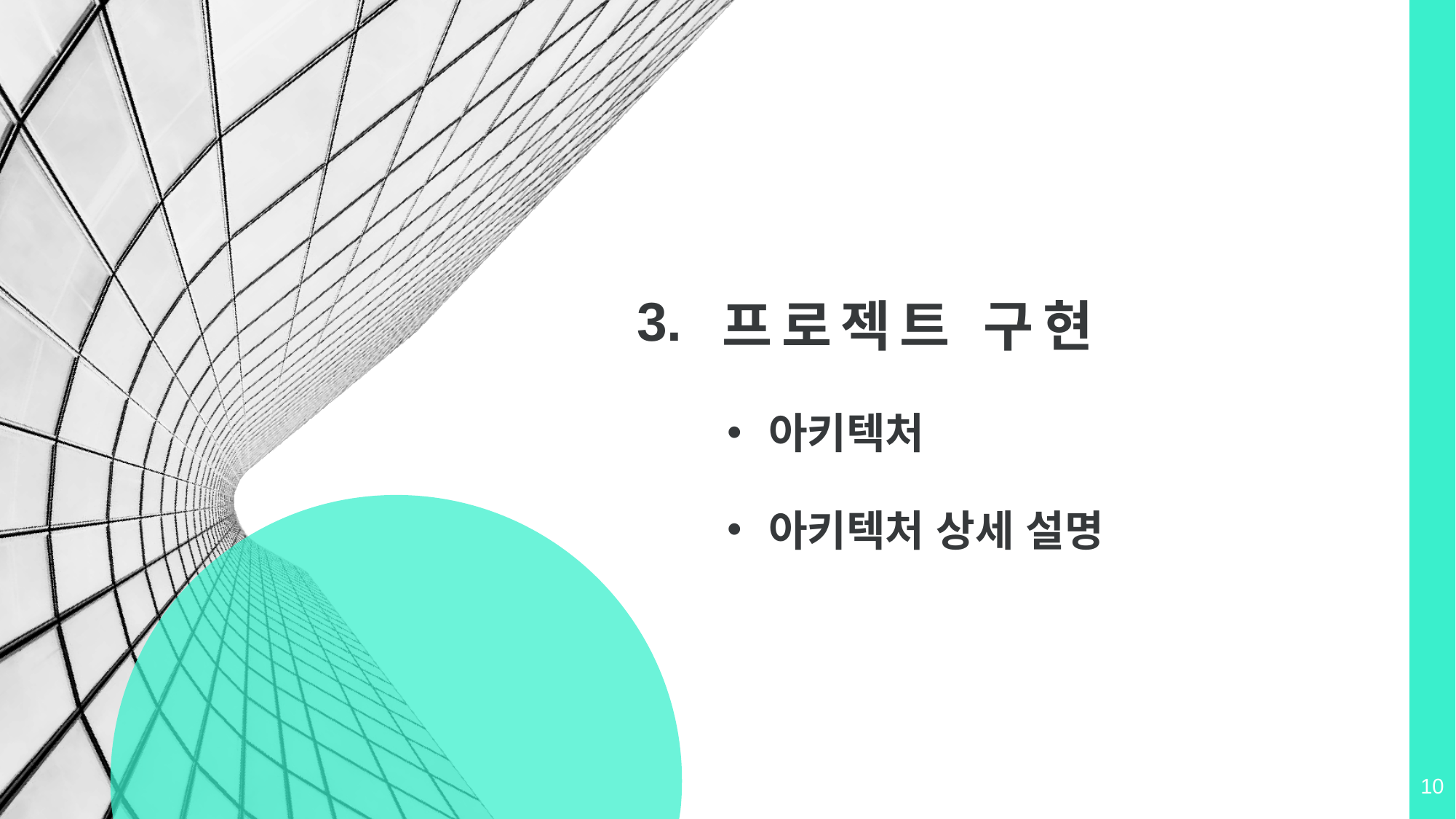

# 프로젝트 구현
3.
Presentation Title
아키텍처
아키텍처 상세 설명
10